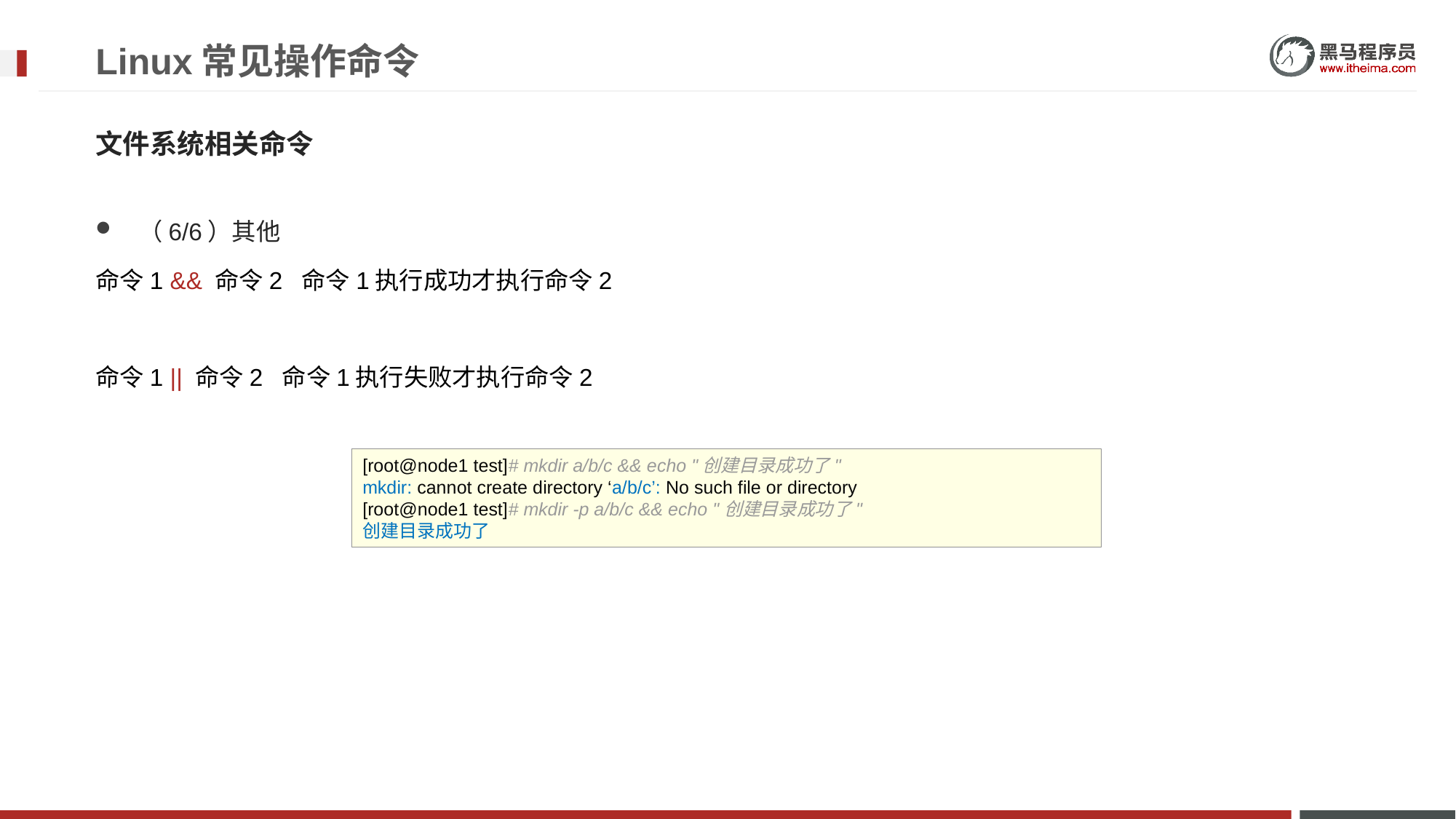

# Linux常见操作命令
文件系统相关命令
（6/6）其他
命令1 && 命令2  命令1执行成功才执行命令2

命令1 || 命令2  命令1执行失败才执行命令2
[root@node1 test]# mkdir a/b/c && echo "创建目录成功了"
mkdir: cannot create directory ‘a/b/c’: No such file or directory
[root@node1 test]# mkdir -p a/b/c && echo "创建目录成功了"
创建目录成功了